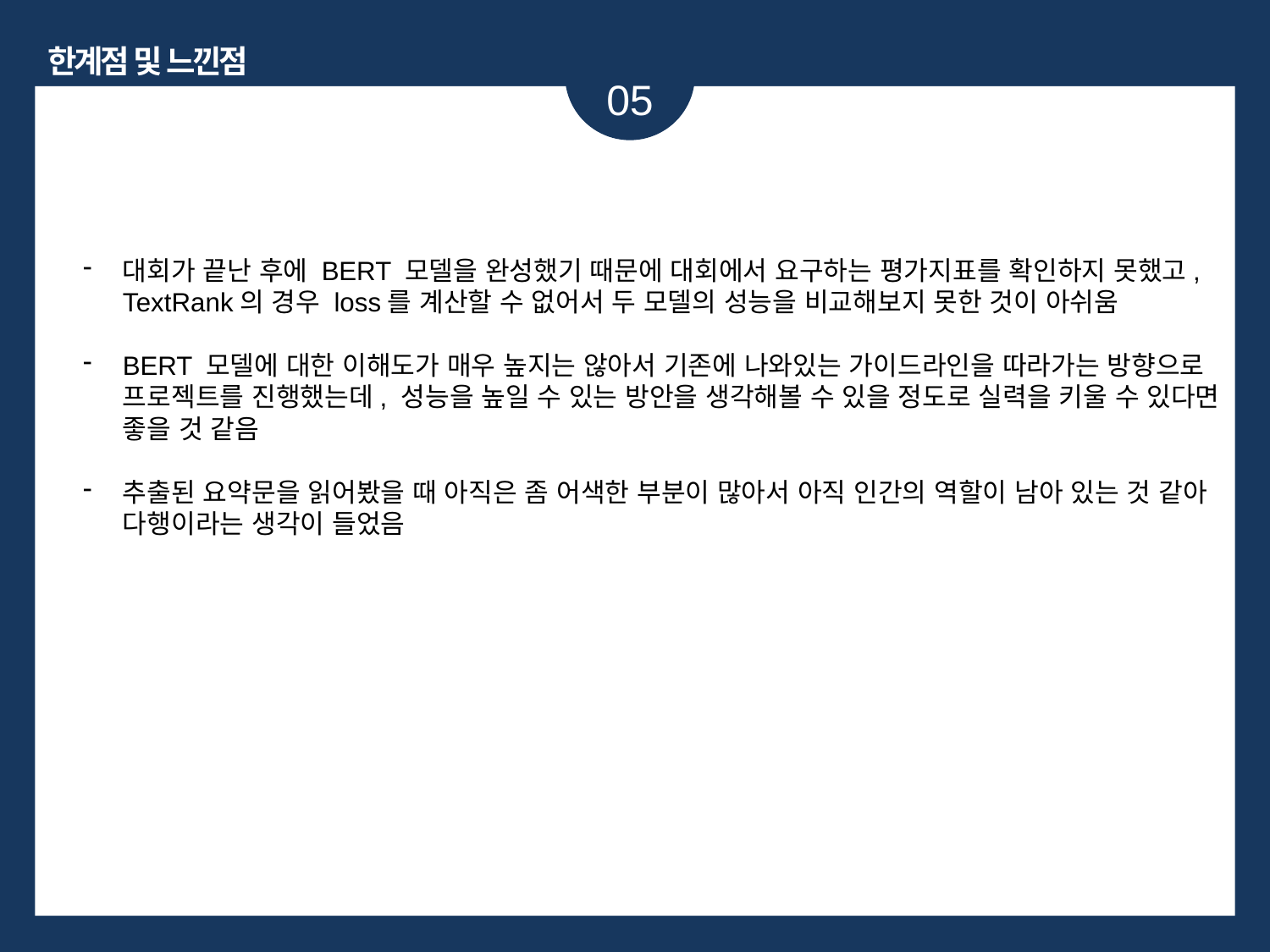

한계점 및 느낀점
05

대회가 끝난 후에 BERT 모델을 완성했기 때문에 대회에서 요구하는 평가지표를 확인하지 못했고,
TextRank의 경우 loss를 계산할 수 없어서 두 모델의 성능을 비교해보지 못한 것이 아쉬움

BERT 모델에 대한 이해도가 매우 높지는 않아서 기존에 나와있는 가이드라인을 따라가는 방향으로
프로젝트를 진행했는데, 성능을 높일 수 있는 방안을 생각해볼 수 있을 정도로 실력을 키울 수 있다면
좋을 것 같음

추출된 요약문을 읽어봤을 때 아직은 좀 어색한 부분이 많아서 아직 인간의 역할이 남아 있는 것 같아 다행이라는 생각이 들었음